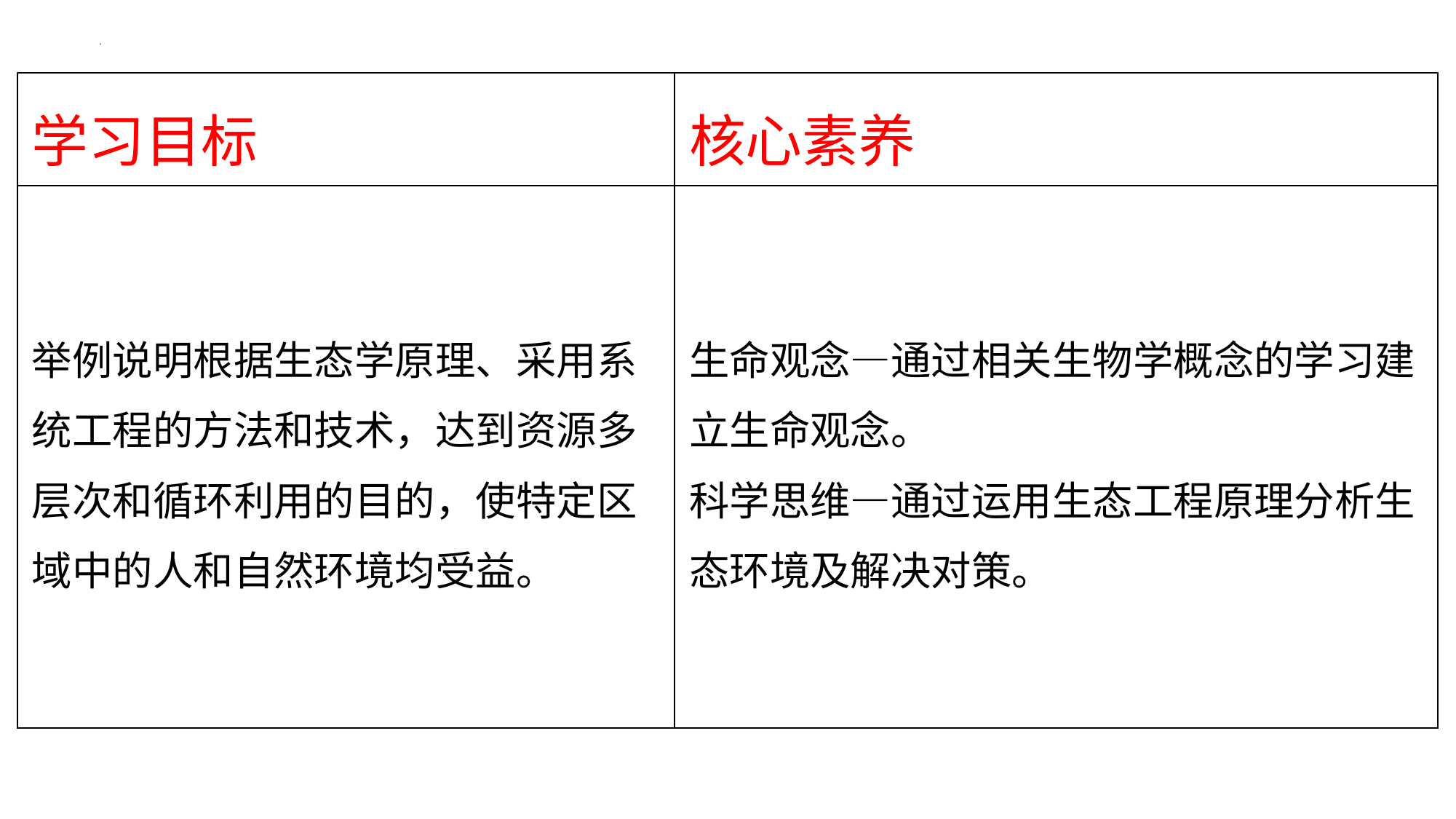

| 学习目标 | 核心素养 |
| --- | --- |
| 举例说明根据生态学原理、采用系统工程的方法和技术，达到资源多层次和循环利用的目的，使特定区域中的人和自然环境均受益。 | 生命观念—通过相关生物学概念的学习建立生命观念。 科学思维—通过运用生态工程原理分析生态环境及解决对策。 |